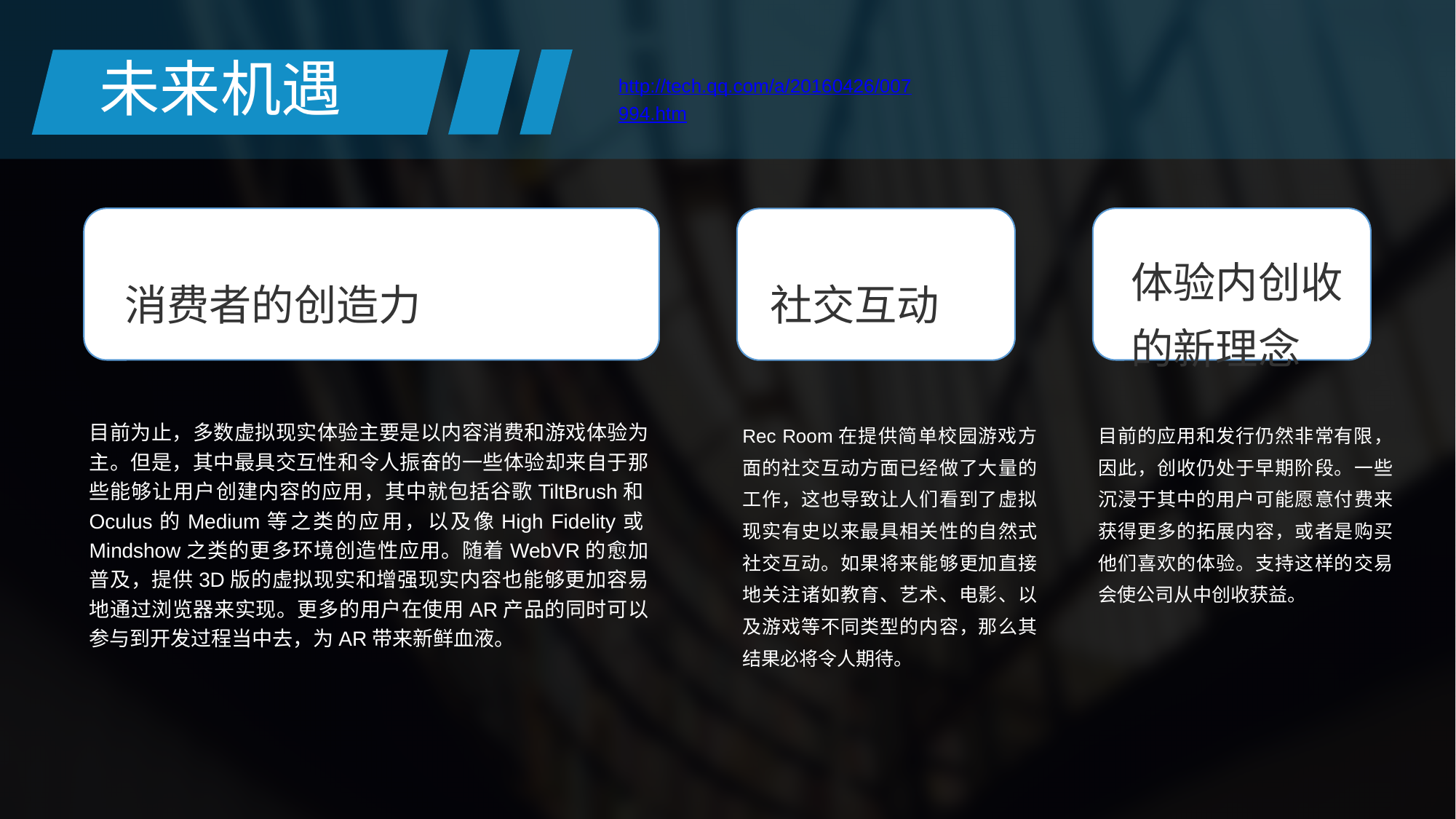

未来机遇

http://tech.qq.com/a/20160426/007994.htm

体验内创收
的新理念
消费者的创造力
社交互动
目前为止，多数虚拟现实体验主要是以内容消费和游戏体验为主。但是，其中最具交互性和令人振奋的一些体验却来自于那些能够让用户创建内容的应用，其中就包括谷歌TiltBrush和Oculus的Medium等之类的应用，以及像High Fidelity或Mindshow之类的更多环境创造性应用。随着WebVR的愈加普及，提供3D版的虚拟现实和增强现实内容也能够更加容易地通过浏览器来实现。更多的用户在使用AR产品的同时可以参与到开发过程当中去，为AR带来新鲜血液。
Rec Room在提供简单校园游戏方面的社交互动方面已经做了大量的工作，这也导致让人们看到了虚拟现实有史以来最具相关性的自然式社交互动。如果将来能够更加直接地关注诸如教育、艺术、电影、以及游戏等不同类型的内容，那么其结果必将令人期待。
目前的应用和发行仍然非常有限，因此，创收仍处于早期阶段。一些沉浸于其中的用户可能愿意付费来获得更多的拓展内容，或者是购买他们喜欢的体验。支持这样的交易会使公司从中创收获益。